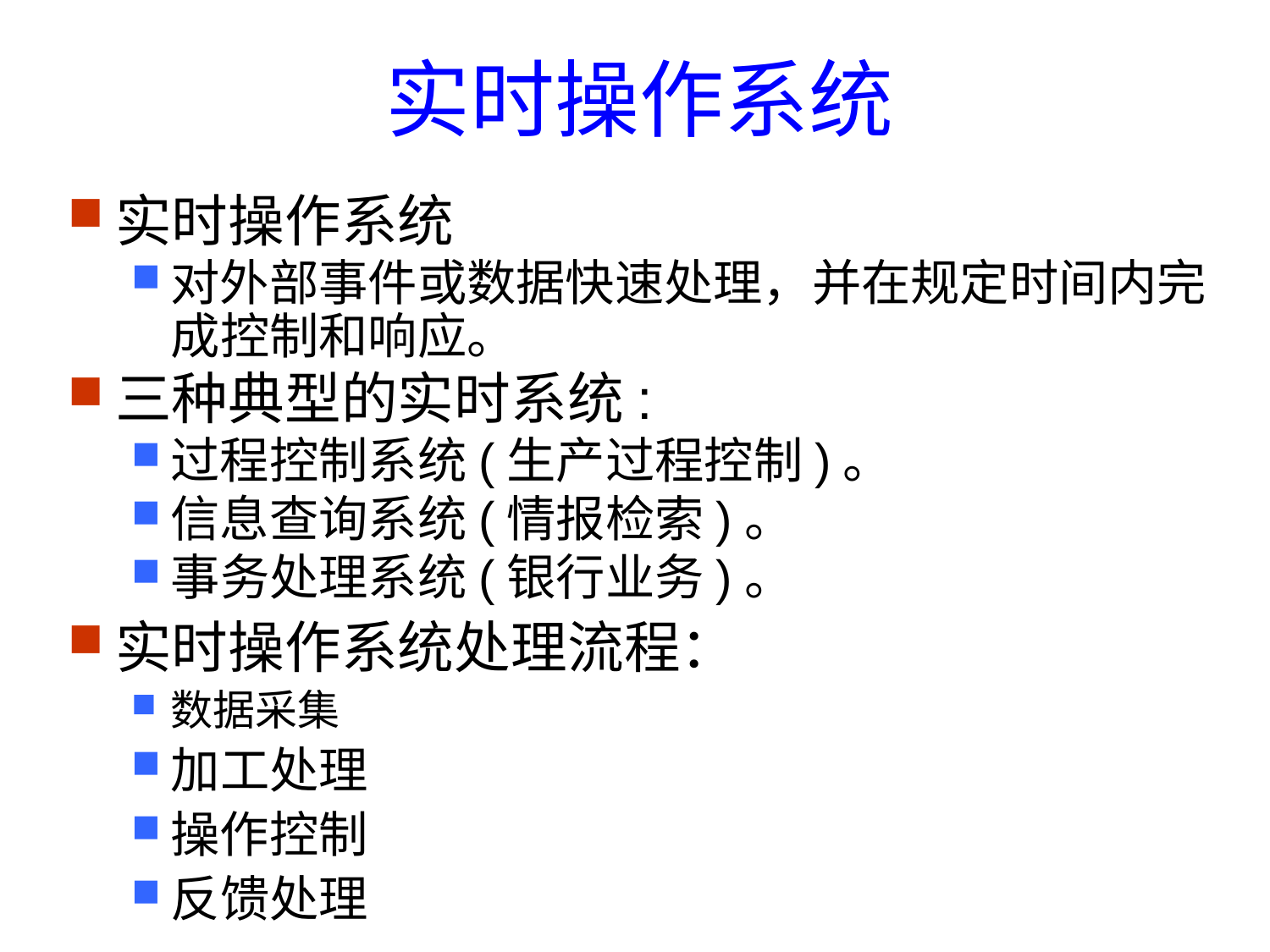

# 实时操作系统
实时操作系统
对外部事件或数据快速处理，并在规定时间内完成控制和响应。
三种典型的实时系统:
过程控制系统(生产过程控制)。
信息查询系统(情报检索)。
事务处理系统(银行业务)。
实时操作系统处理流程：
数据采集
加工处理
操作控制
反馈处理